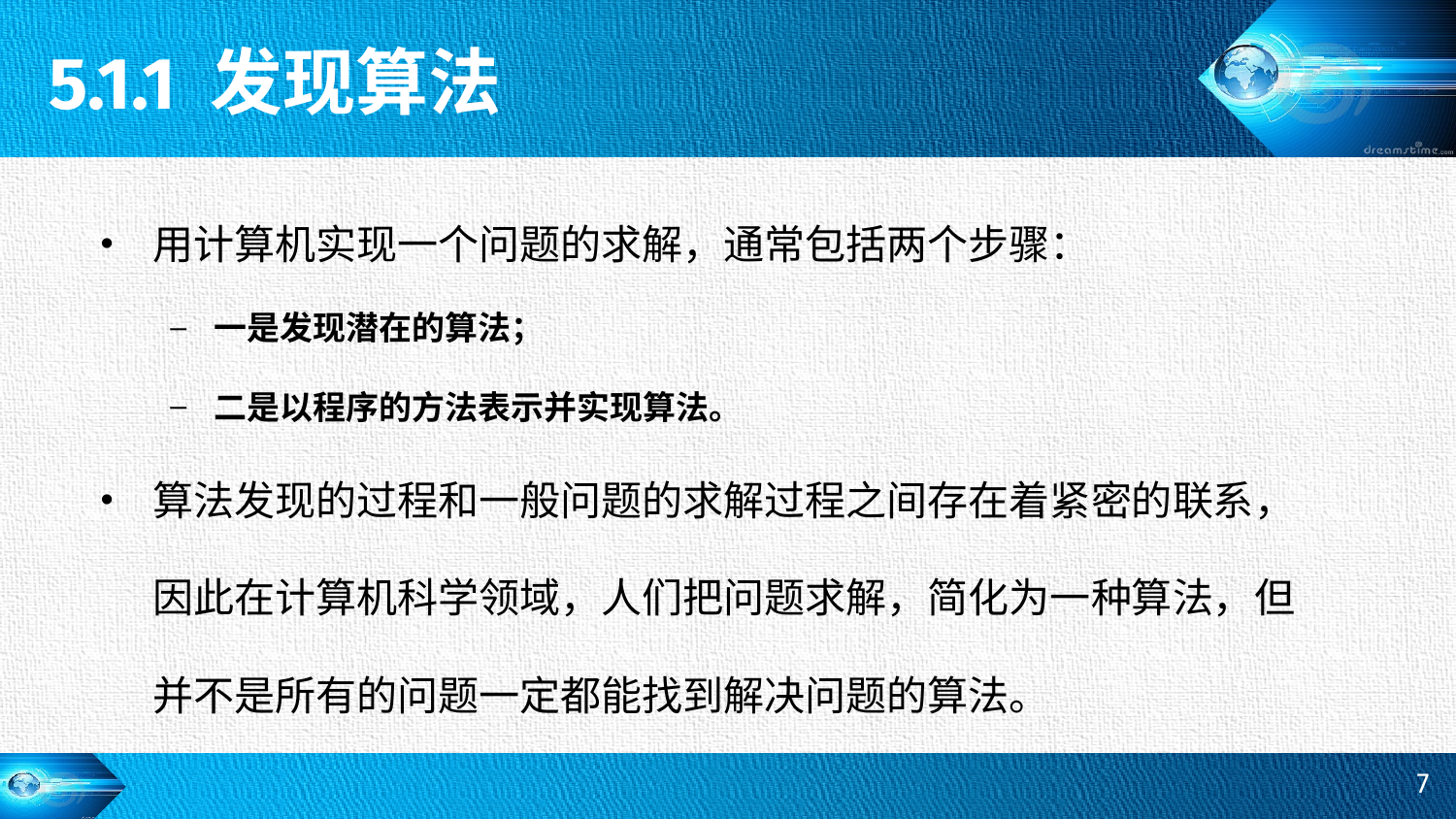

5.1.1 发现算法
用计算机实现一个问题的求解，通常包括两个步骤：
一是发现潜在的算法；
二是以程序的方法表示并实现算法。
算法发现的过程和一般问题的求解过程之间存在着紧密的联系，因此在计算机科学领域，人们把问题求解，简化为一种算法，但并不是所有的问题一定都能找到解决问题的算法。
7